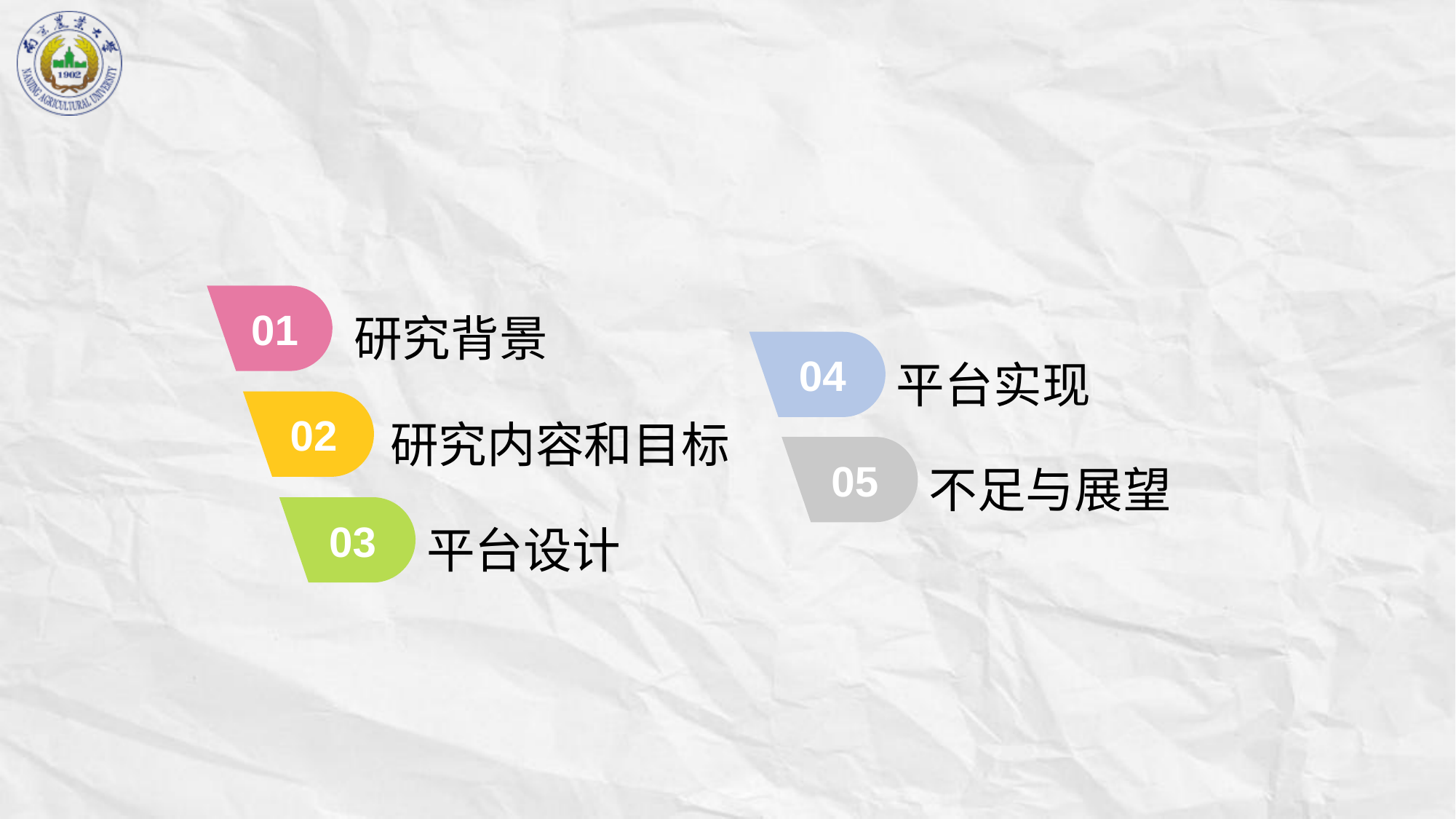

01
研究背景
04
平台实现
02
研究内容和目标
05
不足与展望
03
平台设计